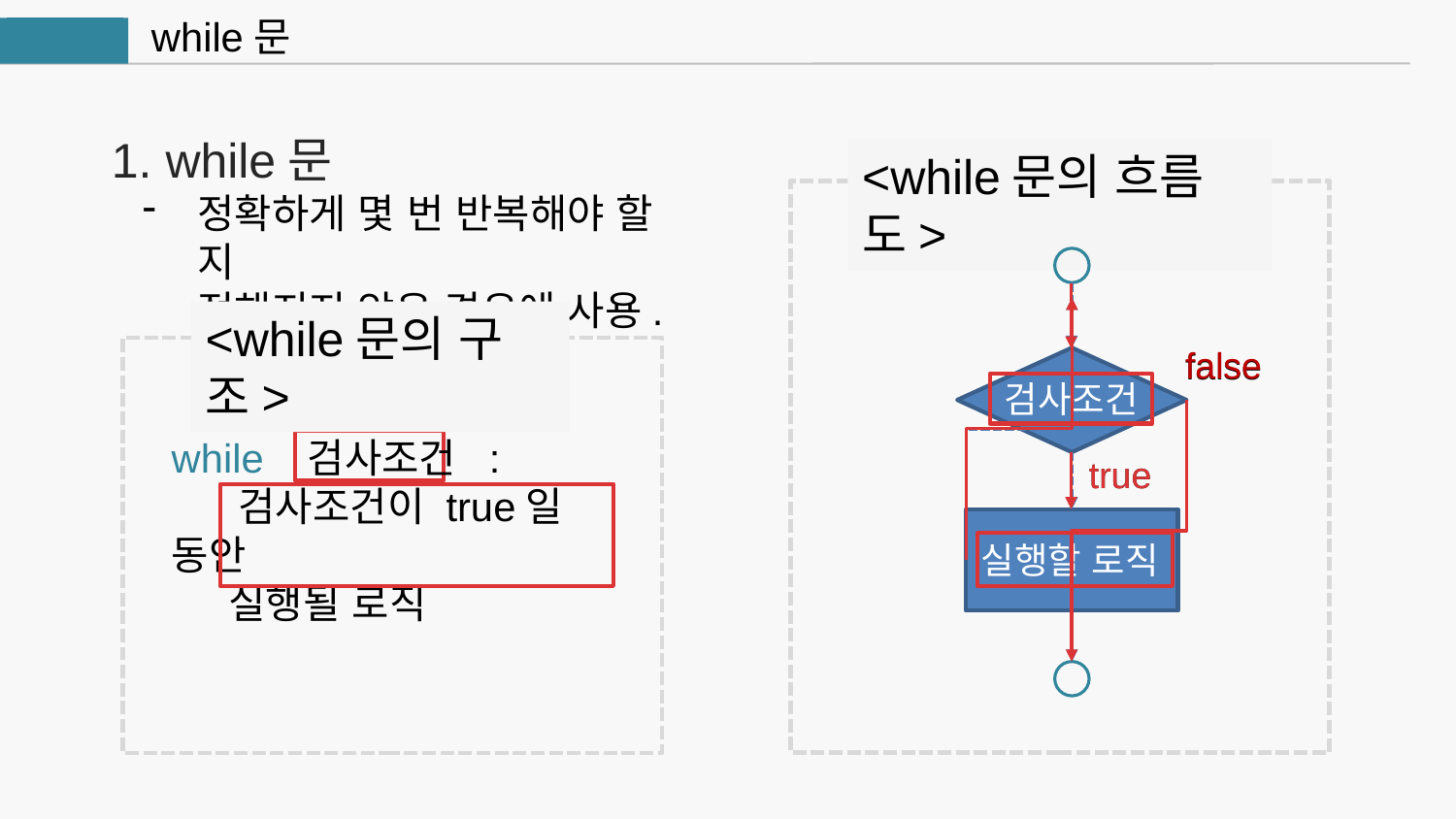

while문

Python
1. while문
<while문의 흐름도>

<while문의 구조>

검사조건
while   검사조건  :
     검사조건이 true일 동안
     실행될 로직

실행할 로직

false
true
정확하게 몇 번 반복해야 할 지
정해지지 않은 경우에 사용.
false

true